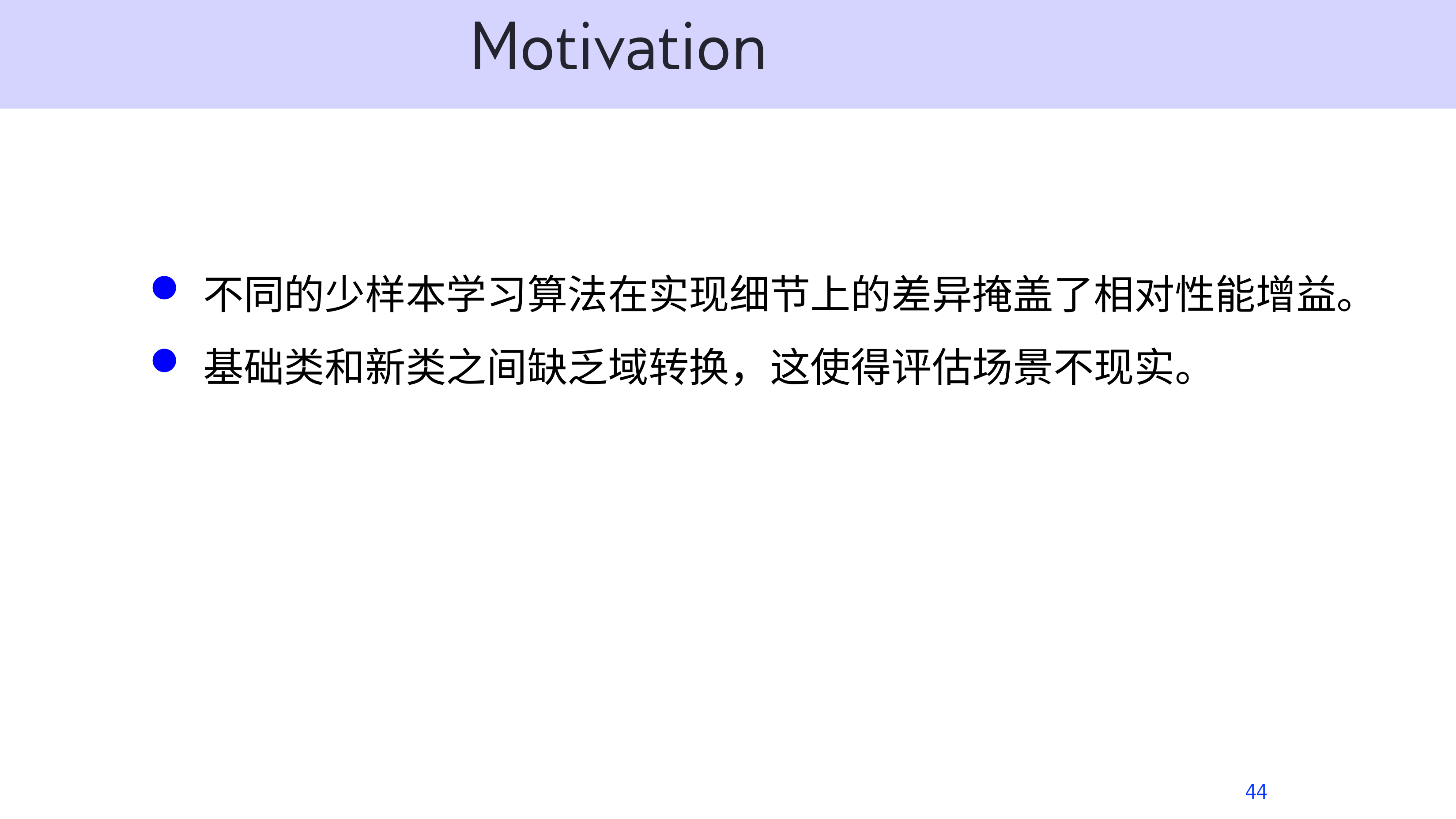

# Motivation

不同的少样本学习算法在实现细节上的差异掩盖了相对性能增益。
基础类和新类之间缺乏域转换，这使得评估场景不现实。
44